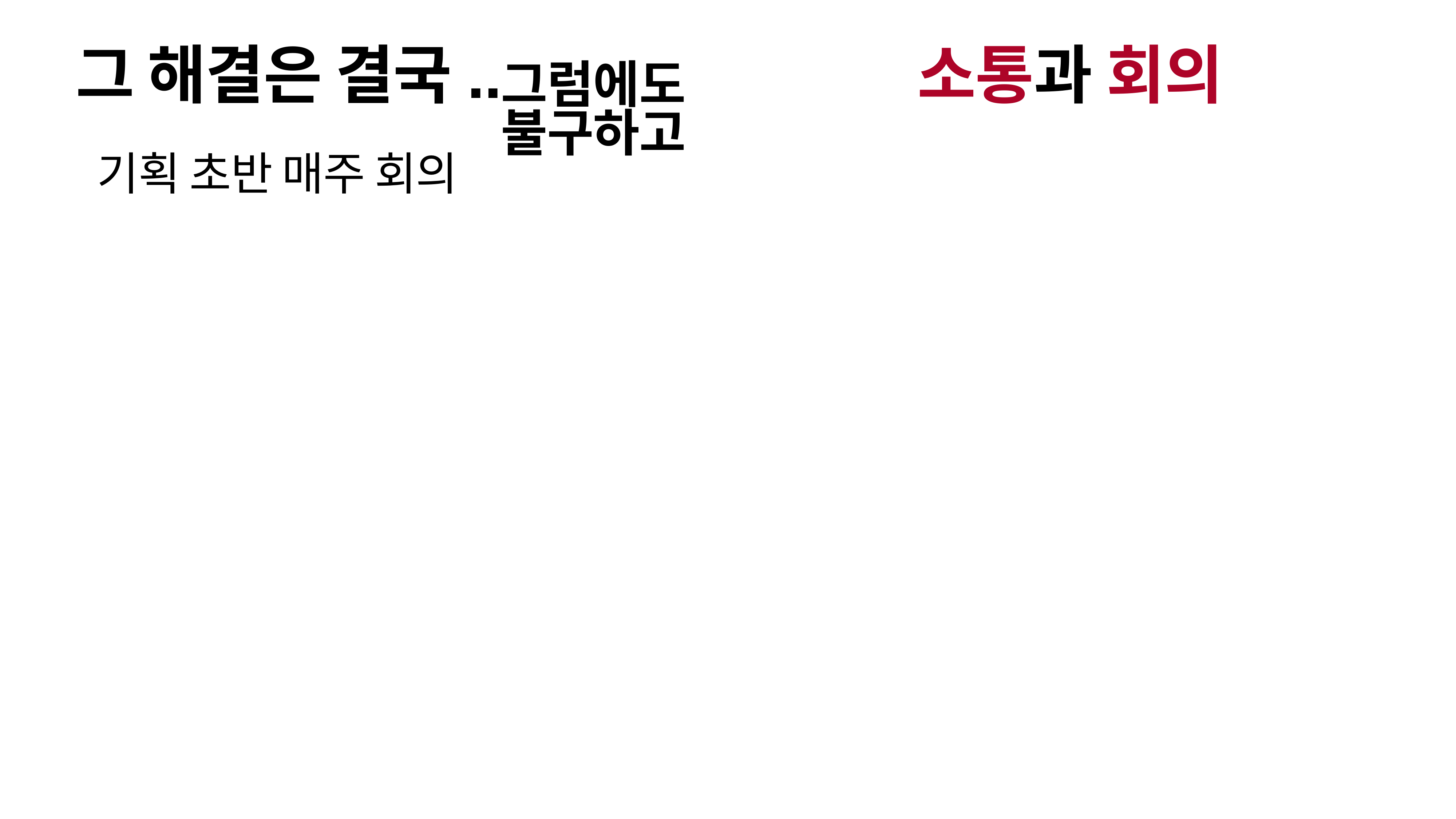

# 그 해결은 결국..
소통과 회의
그럼에도 불구하고
기획 초반 매주 회의